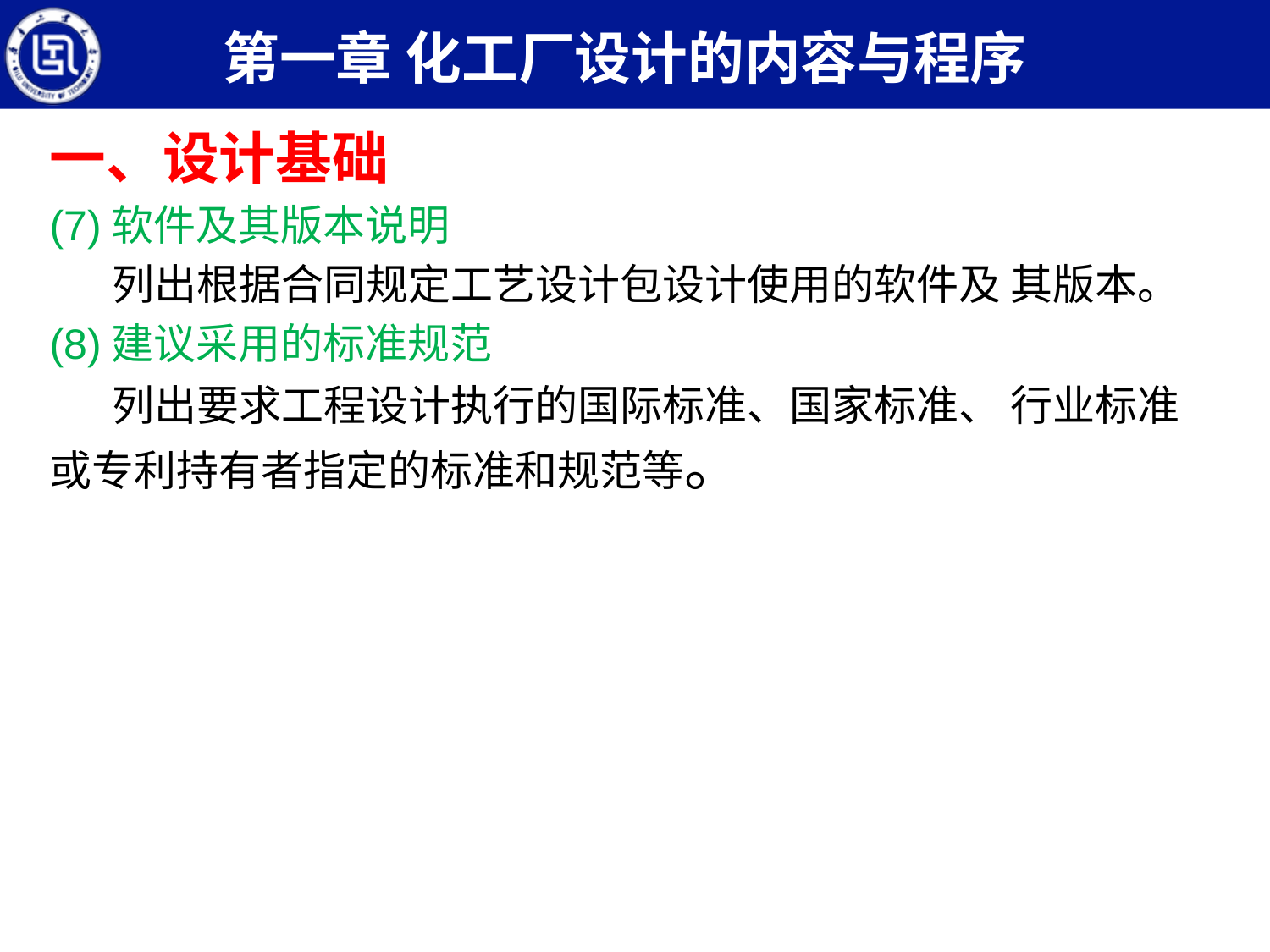

第一章 化工厂设计的内容与程序
一、设计基础
(7)软件及其版本说明
列出根据合同规定工艺设计包设计使用的软件及 其版本。
(8)建议采用的标准规范
列出要求工程设计执行的国际标准、国家标准、 行业标准或专利持有者指定的标准和规范等。